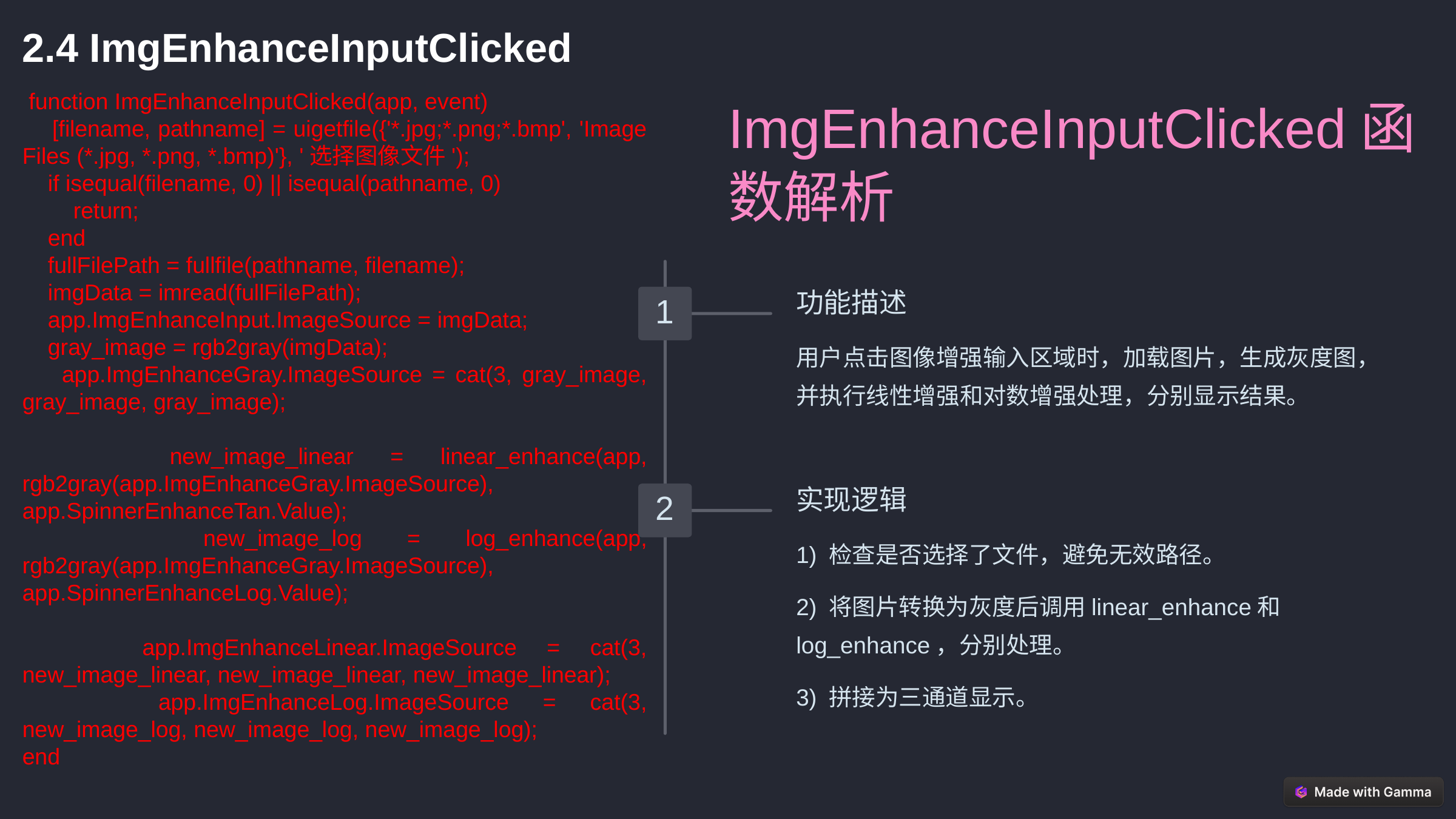

2.4 ImgEnhanceInputClicked
 function ImgEnhanceInputClicked(app, event)
    [filename, pathname] = uigetfile({'*.jpg;*.png;*.bmp', 'Image Files (*.jpg, *.png, *.bmp)'}, '选择图像文件');
    if isequal(filename, 0) || isequal(pathname, 0)
        return;
    end
    fullFilePath = fullfile(pathname, filename);
    imgData = imread(fullFilePath);
    app.ImgEnhanceInput.ImageSource = imgData;
    gray_image = rgb2gray(imgData);
    app.ImgEnhanceGray.ImageSource = cat(3, gray_image, gray_image, gray_image);

    new_image_linear = linear_enhance(app, rgb2gray(app.ImgEnhanceGray.ImageSource), app.SpinnerEnhanceTan.Value);
    new_image_log = log_enhance(app, rgb2gray(app.ImgEnhanceGray.ImageSource), app.SpinnerEnhanceLog.Value);

    app.ImgEnhanceLinear.ImageSource = cat(3, new_image_linear, new_image_linear, new_image_linear);
    app.ImgEnhanceLog.ImageSource = cat(3, new_image_log, new_image_log, new_image_log);
end
ImgEnhanceInputClicked函数解析

功能描述

1

用户点击图像增强输入区域时，加载图片，生成灰度图，并执行线性增强和对数增强处理，分别显示结果。
实现逻辑

2

1) 检查是否选择了文件，避免无效路径。
2) 将图片转换为灰度后调用linear_enhance和log_enhance，分别处理。
3) 拼接为三通道显示。